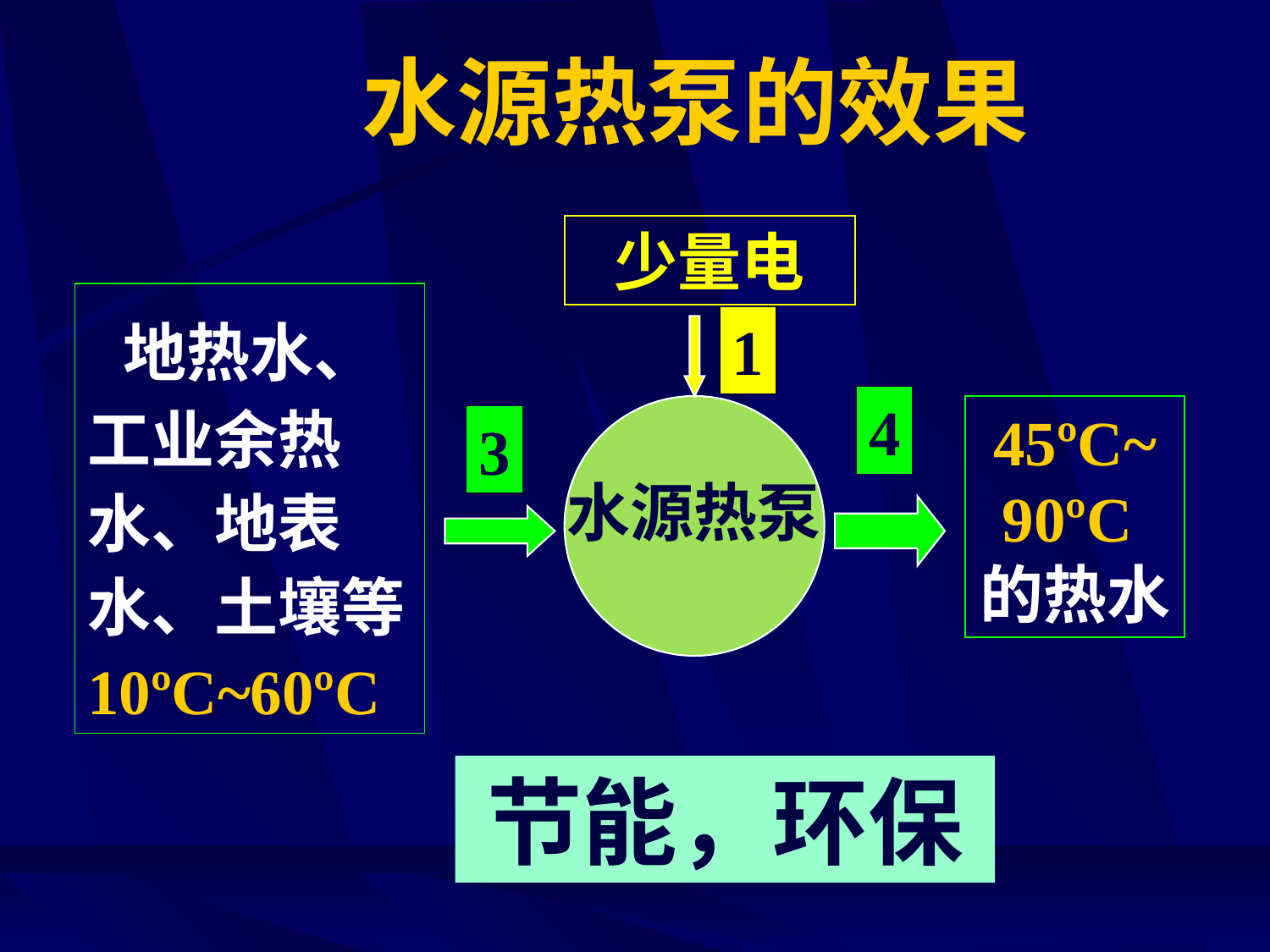

水源热泵的效果
少量电
 地热水、工业余热水、地表水、土壤等10ºC~60ºC
1

4

45ºC~90ºC的热水
3
水源热泵

节能，环保